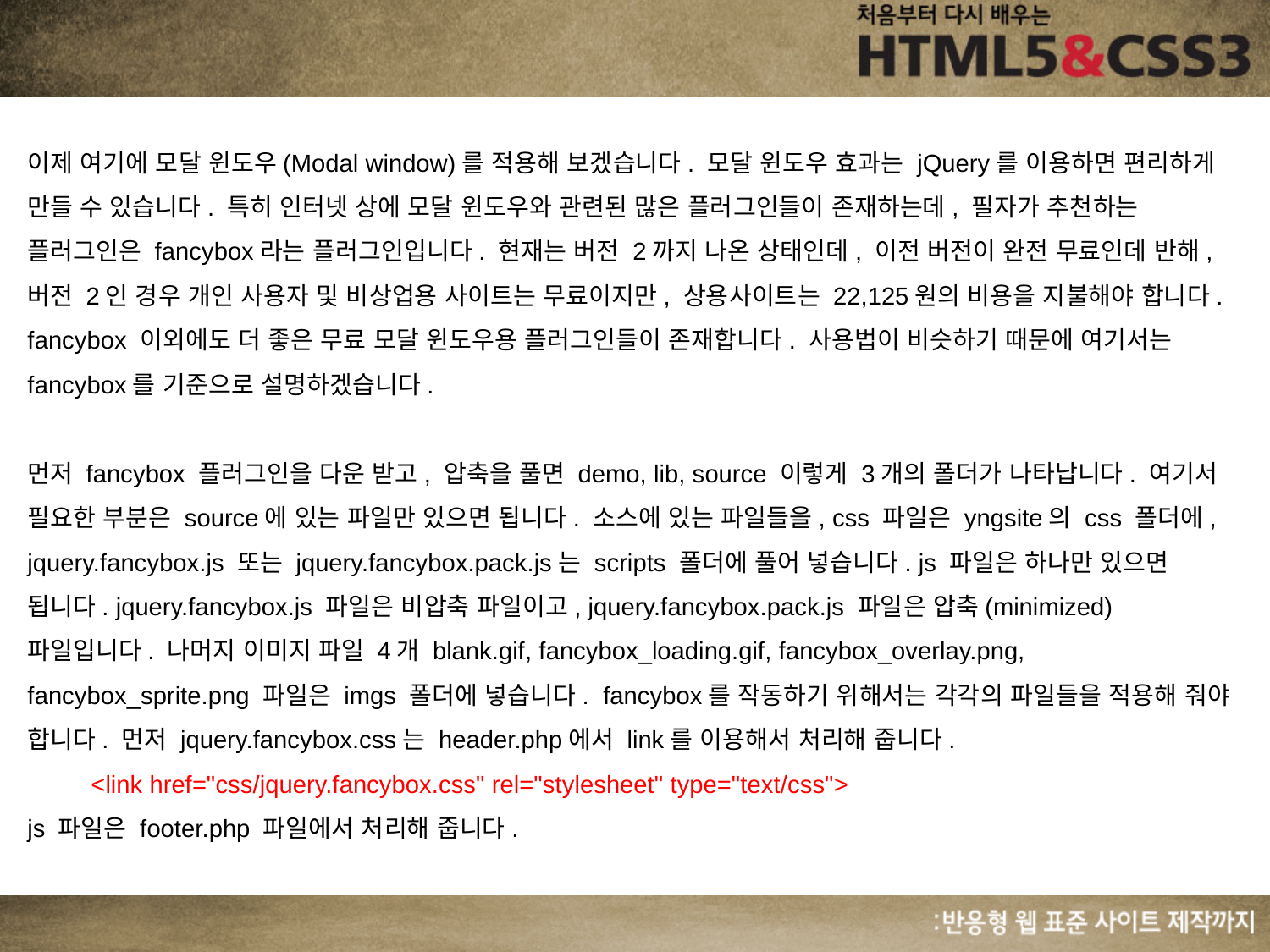

이제 여기에 모달 윈도우(Modal window)를 적용해 보겠습니다. 모달 윈도우 효과는 jQuery를 이용하면 편리하게 만들 수 있습니다. 특히 인터넷 상에 모달 윈도우와 관련된 많은 플러그인들이 존재하는데, 필자가 추천하는 플러그인은 fancybox라는 플러그인입니다. 현재는 버전 2까지 나온 상태인데, 이전 버전이 완전 무료인데 반해, 버전 2인 경우 개인 사용자 및 비상업용 사이트는 무료이지만, 상용사이트는 22,125원의 비용을 지불해야 합니다. fancybox 이외에도 더 좋은 무료 모달 윈도우용 플러그인들이 존재합니다. 사용법이 비슷하기 때문에 여기서는 fancybox를 기준으로 설명하겠습니다.

먼저 fancybox 플러그인을 다운 받고, 압축을 풀면 demo, lib, source 이렇게 3개의 폴더가 나타납니다. 여기서 필요한 부분은 source에 있는 파일만 있으면 됩니다. 소스에 있는 파일들을, css 파일은 yngsite의 css 폴더에, jquery.fancybox.js 또는 jquery.fancybox.pack.js는 scripts 폴더에 풀어 넣습니다. js 파일은 하나만 있으면 됩니다. jquery.fancybox.js 파일은 비압축 파일이고, jquery.fancybox.pack.js 파일은 압축(minimized) 파일입니다. 나머지 이미지 파일 4개 blank.gif, fancybox_loading.gif, fancybox_overlay.png, fancybox_sprite.png 파일은 imgs 폴더에 넣습니다.  fancybox를 작동하기 위해서는 각각의 파일들을 적용해 줘야 합니다. 먼저 jquery.fancybox.css는 header.php에서 link를 이용해서 처리해 줍니다.
<link href="css/jquery.fancybox.css" rel="stylesheet" type="text/css">
js 파일은 footer.php 파일에서 처리해 줍니다.